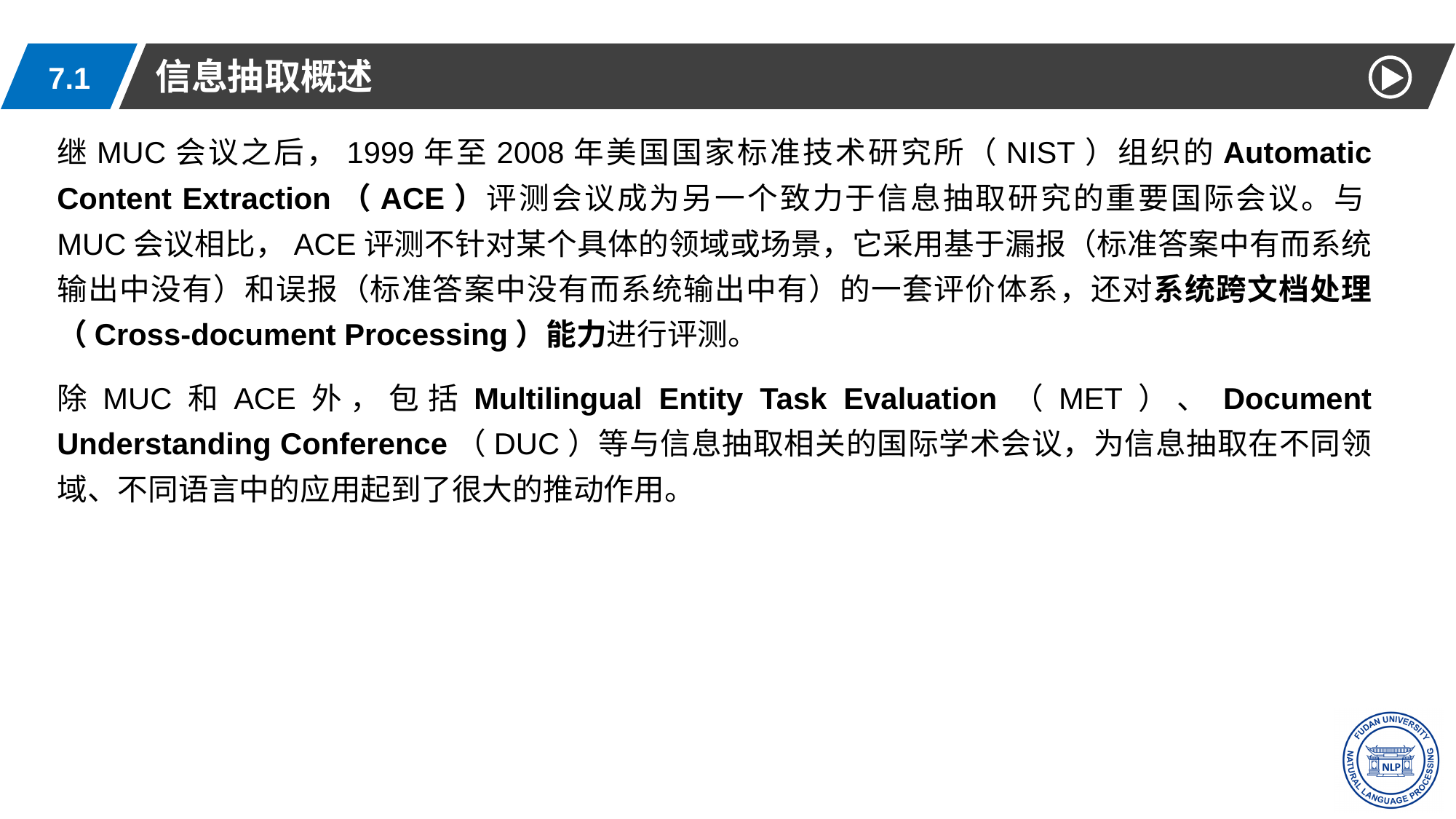

信息抽取概述
7.1

继MUC会议之后，1999年至2008年美国国家标准技术研究所（NIST）组织的Automatic Content Extraction（ACE）评测会议成为另一个致力于信息抽取研究的重要国际会议。与MUC会议相比，ACE评测不针对某个具体的领域或场景，它采用基于漏报（标准答案中有而系统输出中没有）和误报（标准答案中没有而系统输出中有）的一套评价体系，还对系统跨文档处理（Cross-document Processing）能力进行评测。
除MUC和ACE外，包括Multilingual Entity Task Evaluation（MET）、Document Understanding Conference（DUC）等与信息抽取相关的国际学术会议，为信息抽取在不同领域、不同语言中的应用起到了很大的推动作用。
7